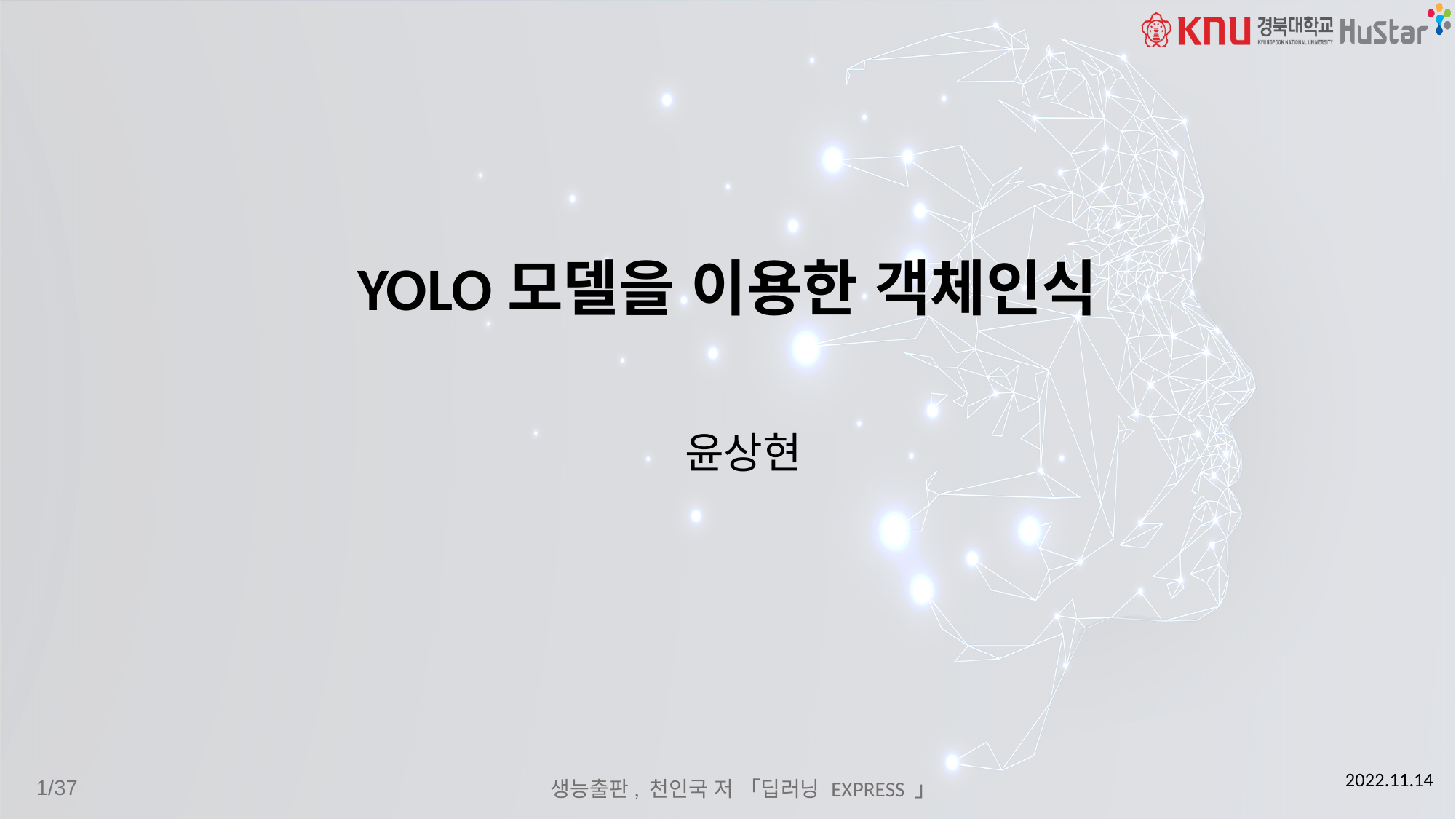

# YOLO모델을 이용한 객체인식
윤상현

2022.11.14
생능출판, 천인국 저 「딥러닝 EXPRESS 」